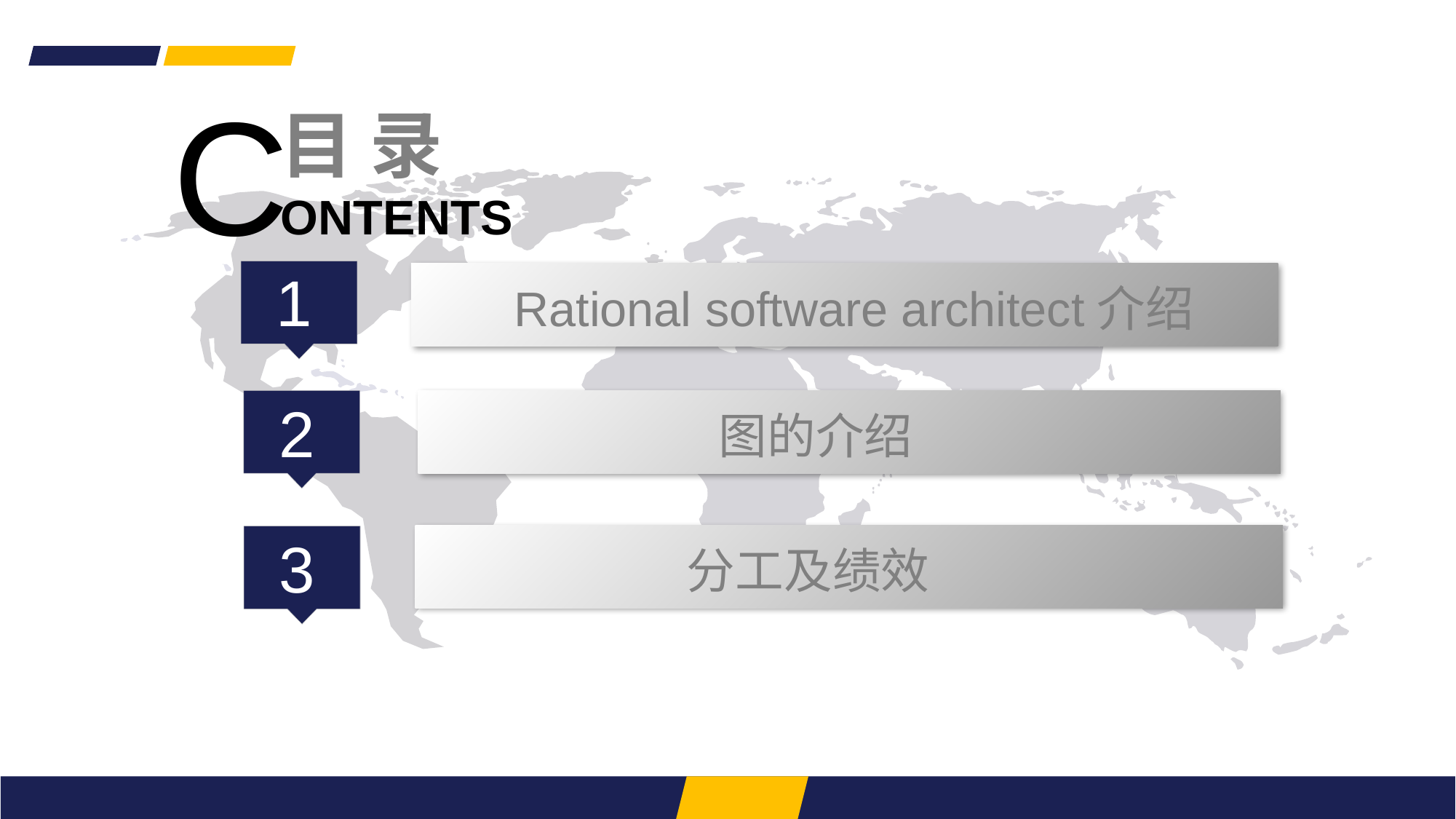

目 录 ONTENTS
C

1

Rational software architect介绍
2

图的介绍
3

分工及绩效